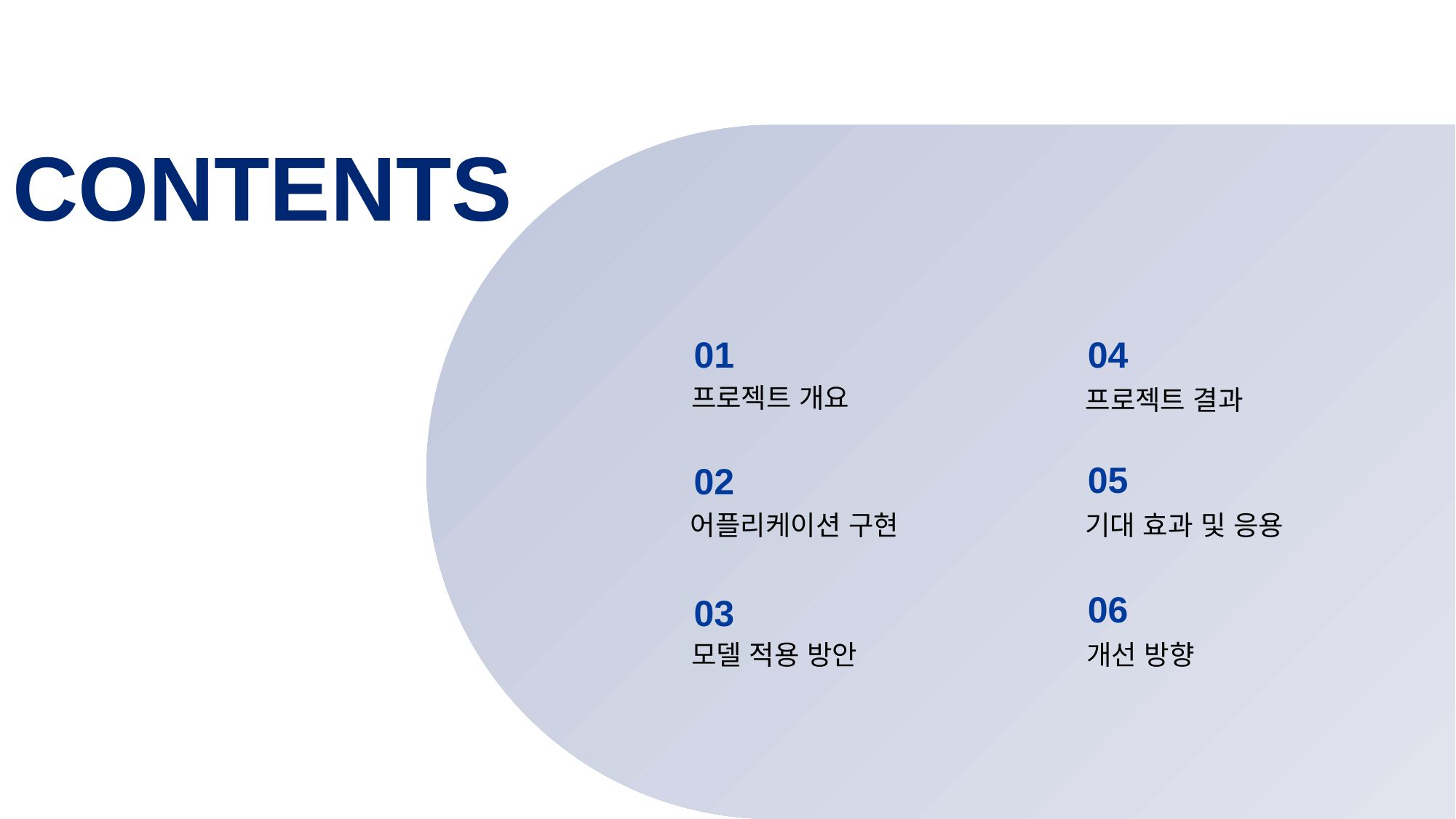

CONTENTS
01
04
프로젝트 개요
프로젝트 결과
05
02
어플리케이션 구현
기대 효과 및 응용
06
03
모델 적용 방안
개선 방향